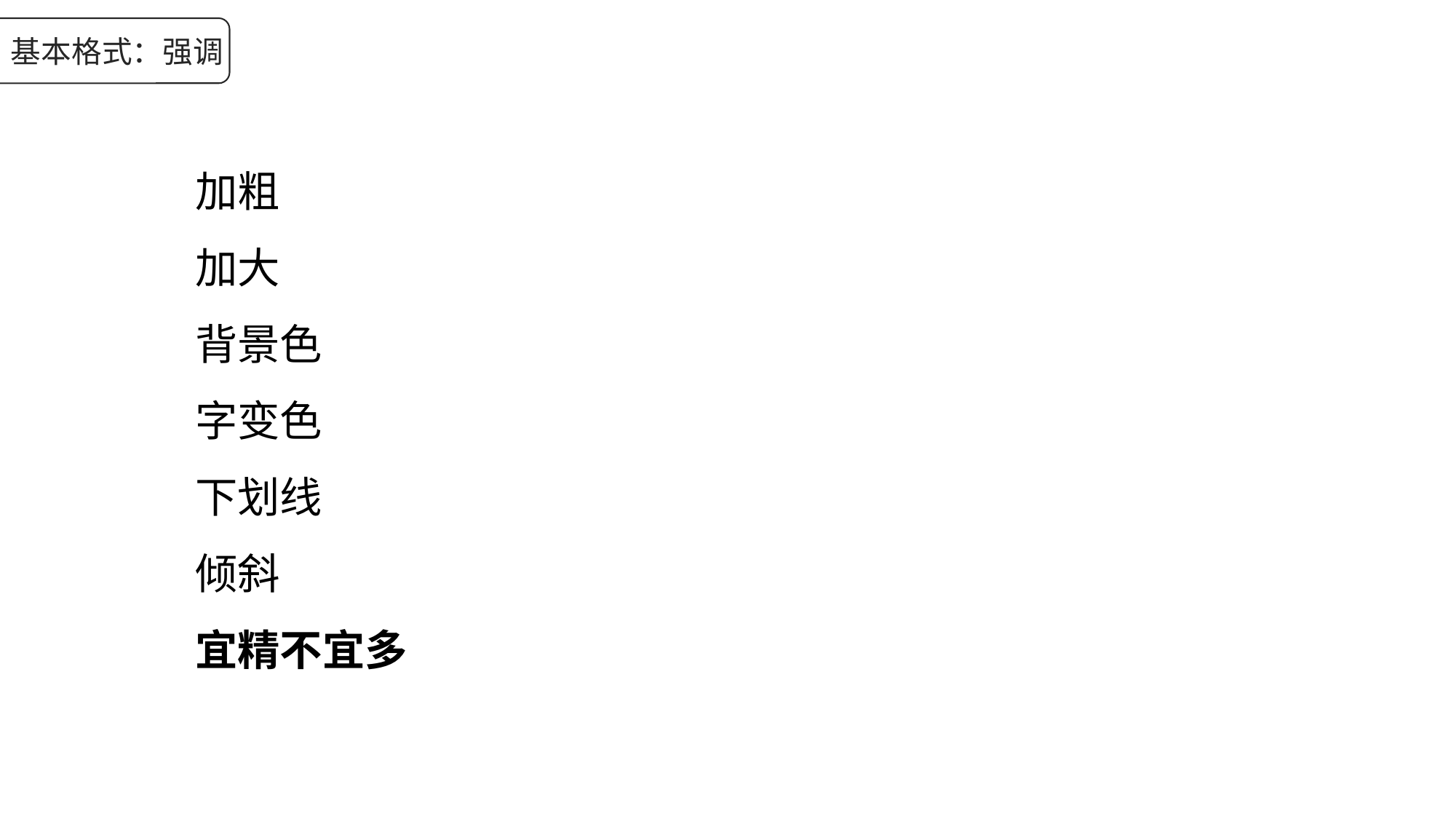

基本格式：强调
加粗
加大
背景色
字变色
下划线
倾斜
宜精不宜多